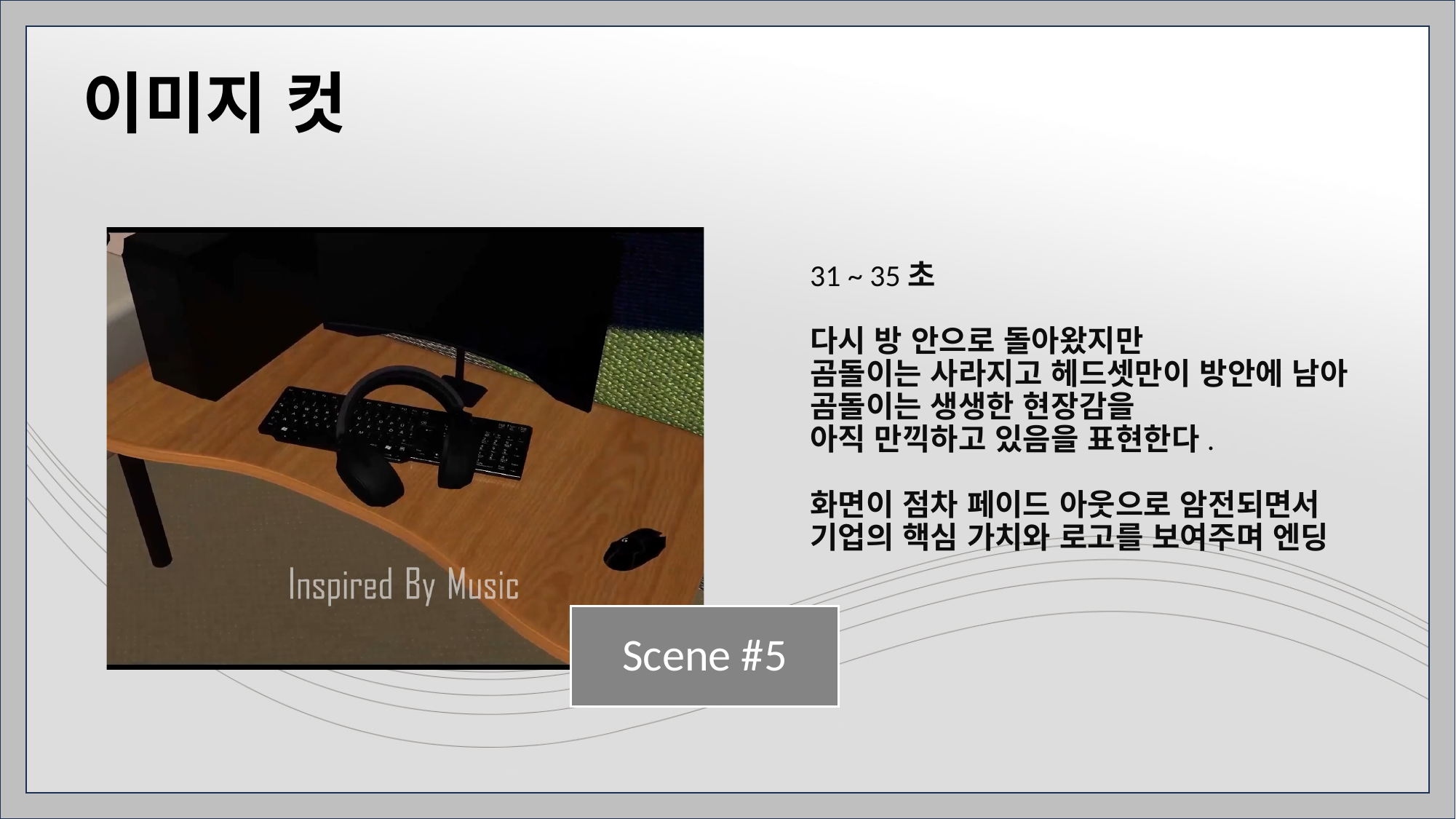

이미지 컷
Scene #5
# 31 ~ 35초 다시 방 안으로 돌아왔지만 곰돌이는 사라지고 헤드셋만이 방안에 남아 곰돌이는 생생한 현장감을 아직 만끽하고 있음을 표현한다. 화면이 점차 페이드 아웃으로 암전되면서 기업의 핵심 가치와 로고를 보여주며 엔딩